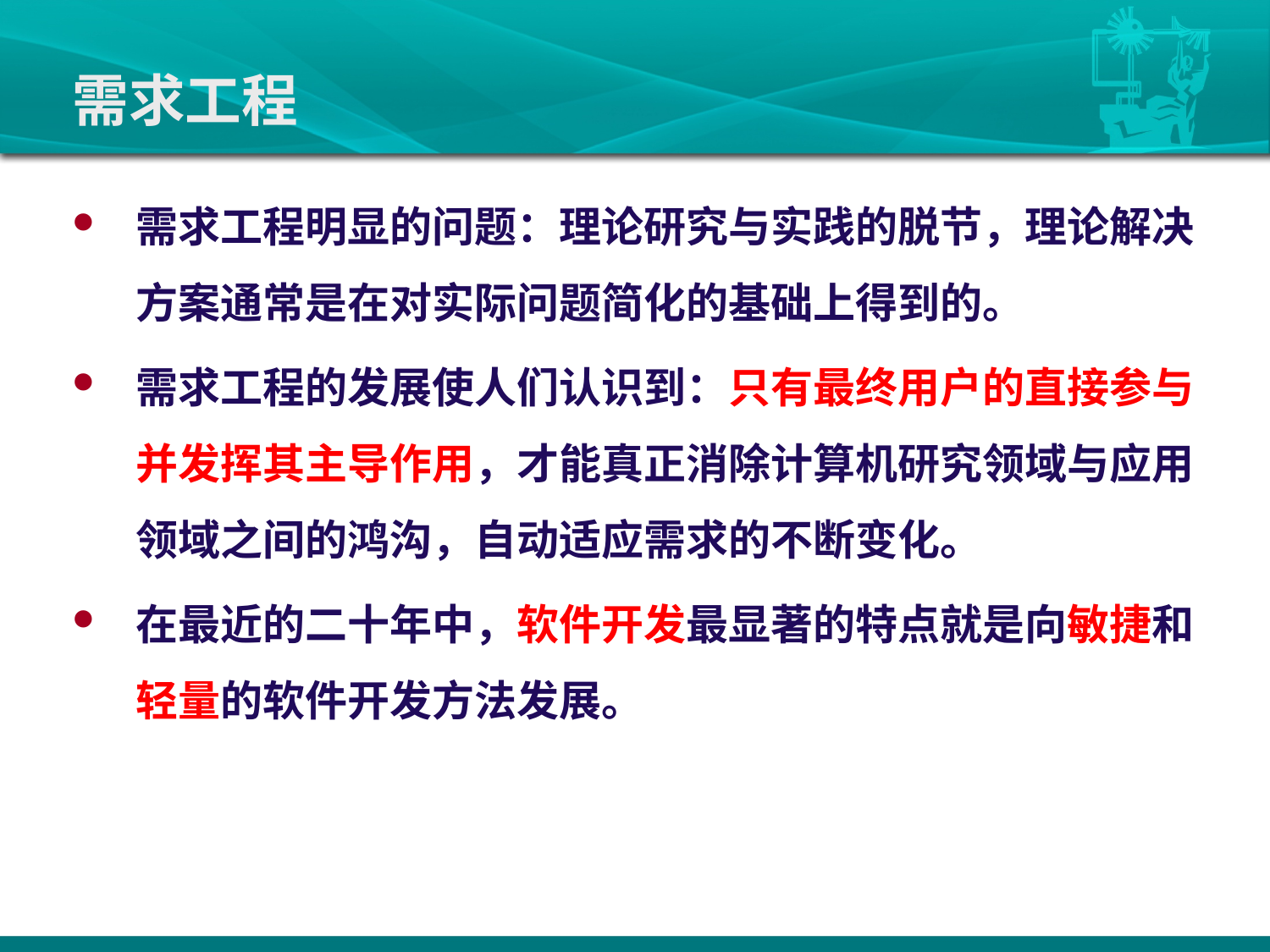

# 需求工程
需求工程明显的问题：理论研究与实践的脱节，理论解决方案通常是在对实际问题简化的基础上得到的。
需求工程的发展使人们认识到：只有最终用户的直接参与并发挥其主导作用，才能真正消除计算机研究领域与应用领域之间的鸿沟，自动适应需求的不断变化。
在最近的二十年中，软件开发最显著的特点就是向敏捷和轻量的软件开发方法发展。